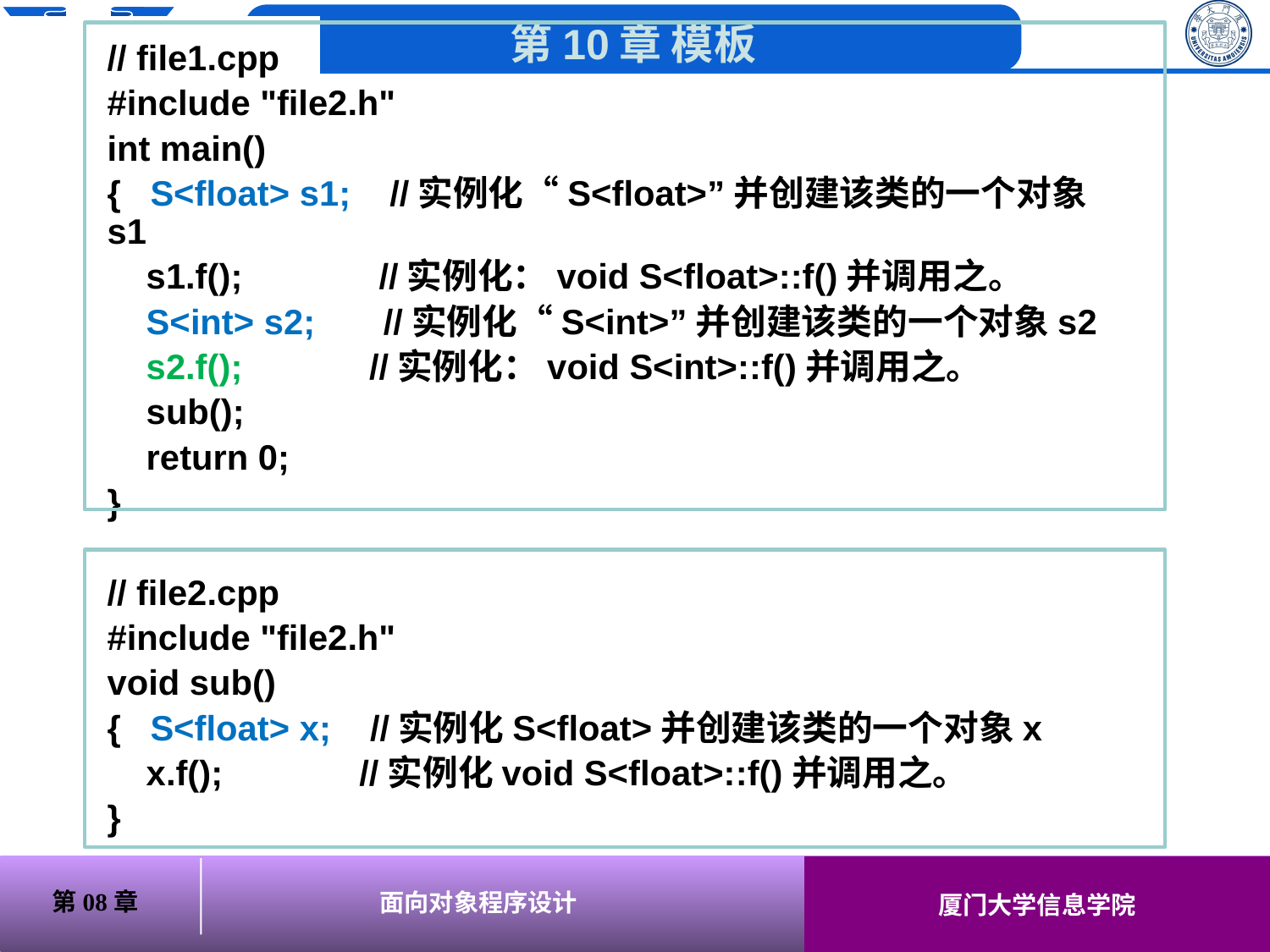

# // file1.cpp
#include "file2.h"
int main()
{   S<float> s1;    //实例化“S<float>”并创建该类的一个对象s1
    s1.f();              //实例化：void S<float>::f()并调用之。
    S<int> s2;       //实例化“S<int>”并创建该类的一个对象s2
    s2.f();             //实例化：void S<int>::f()并调用之。
    sub();
    return 0;
}

// file2.cpp
#include "file2.h"
void sub()
{   S<float> x;    //实例化S<float>并创建该类的一个对象x
    x.f();              //实例化void S<float>::f()并调用之。
}

29